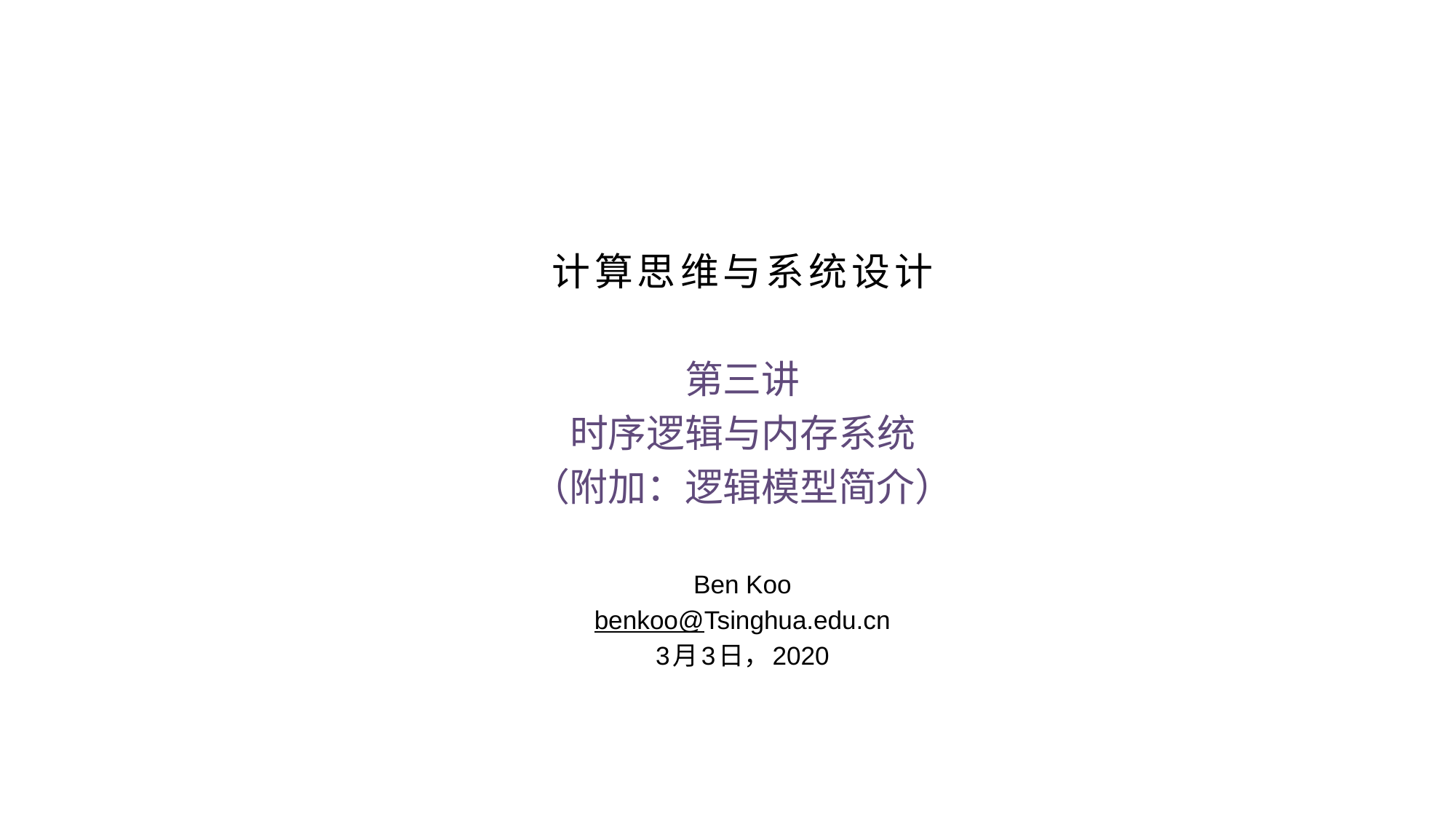

计算思维与系统设计

第三讲
时序逻辑与内存系统
（附加：逻辑模型简介）

Ben Koo
benkoo@Tsinghua.edu.cn
3月3日，2020